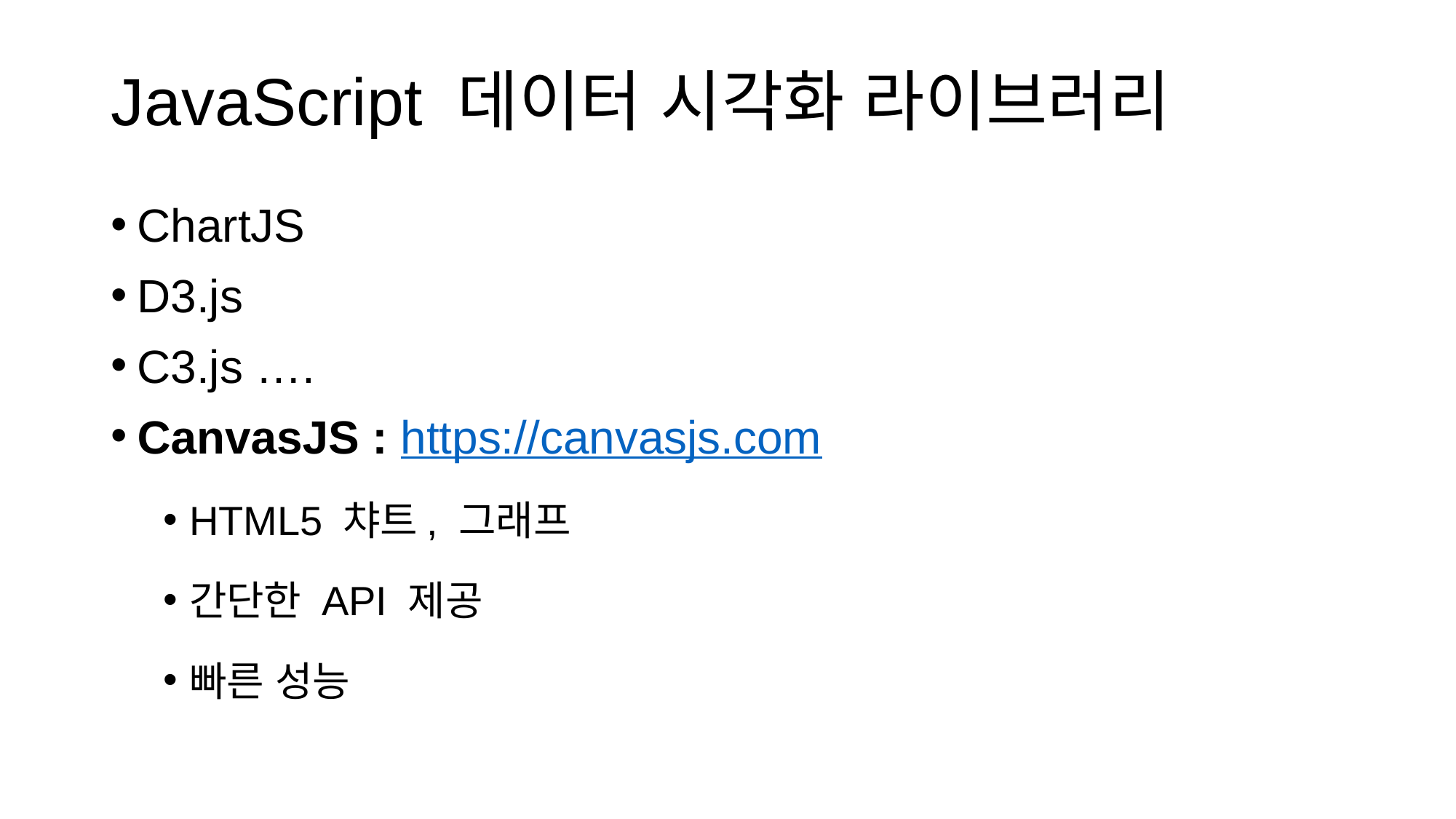

# JavaScript 데이터 시각화 라이브러리
ChartJS
D3.js
C3.js ….
CanvasJS : https://canvasjs.com
HTML5 챠트, 그래프
간단한 API 제공
빠른 성능